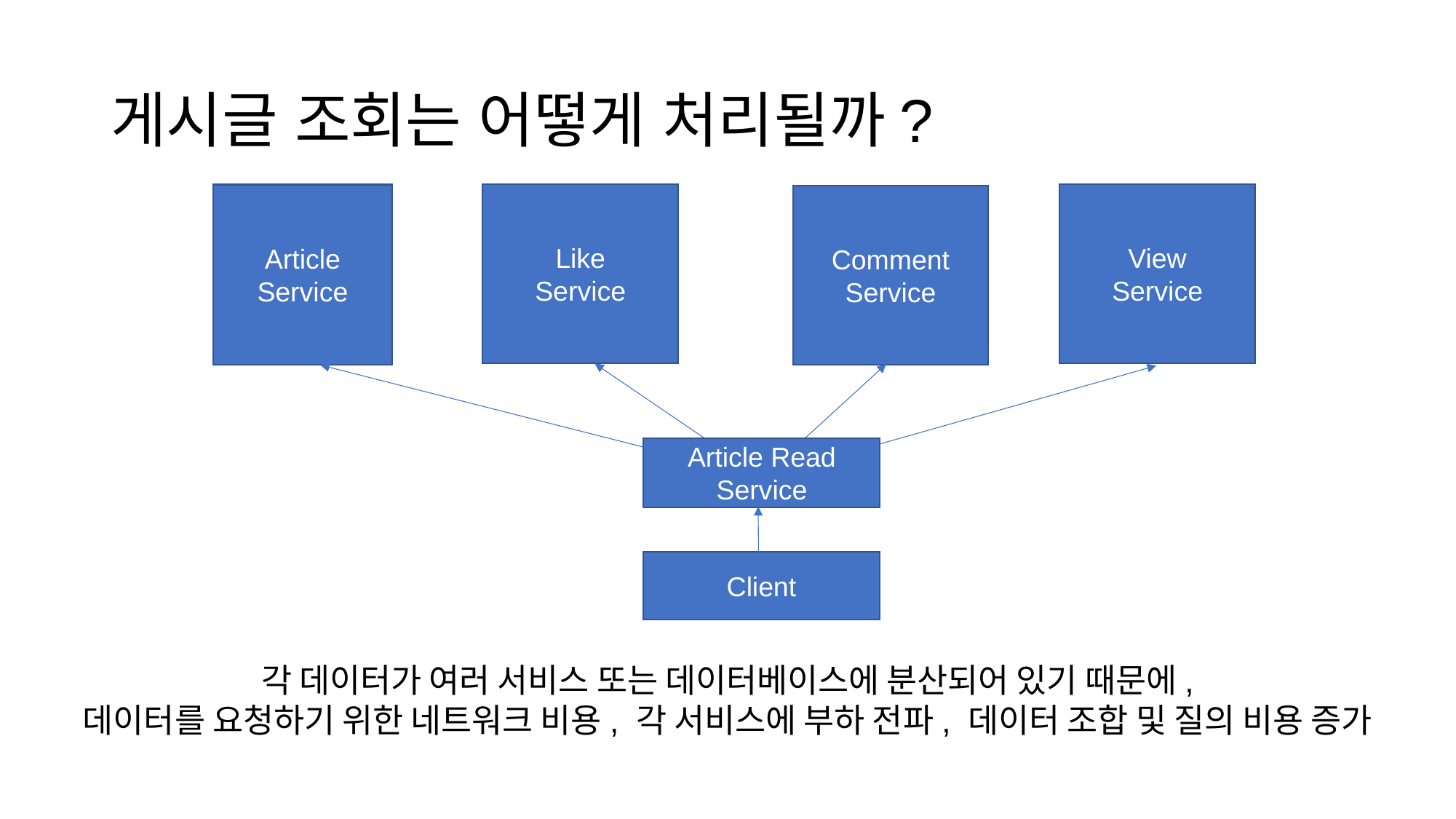

# 게시글 조회는 어떻게 처리될까?
Like
Service
View
Service
Article
Service
Comment
Service
Article Read Service
Client
각 데이터가 여러 서비스 또는 데이터베이스에 분산되어 있기 때문에,
데이터를 요청하기 위한 네트워크 비용, 각 서비스에 부하 전파, 데이터 조합 및 질의 비용 증가